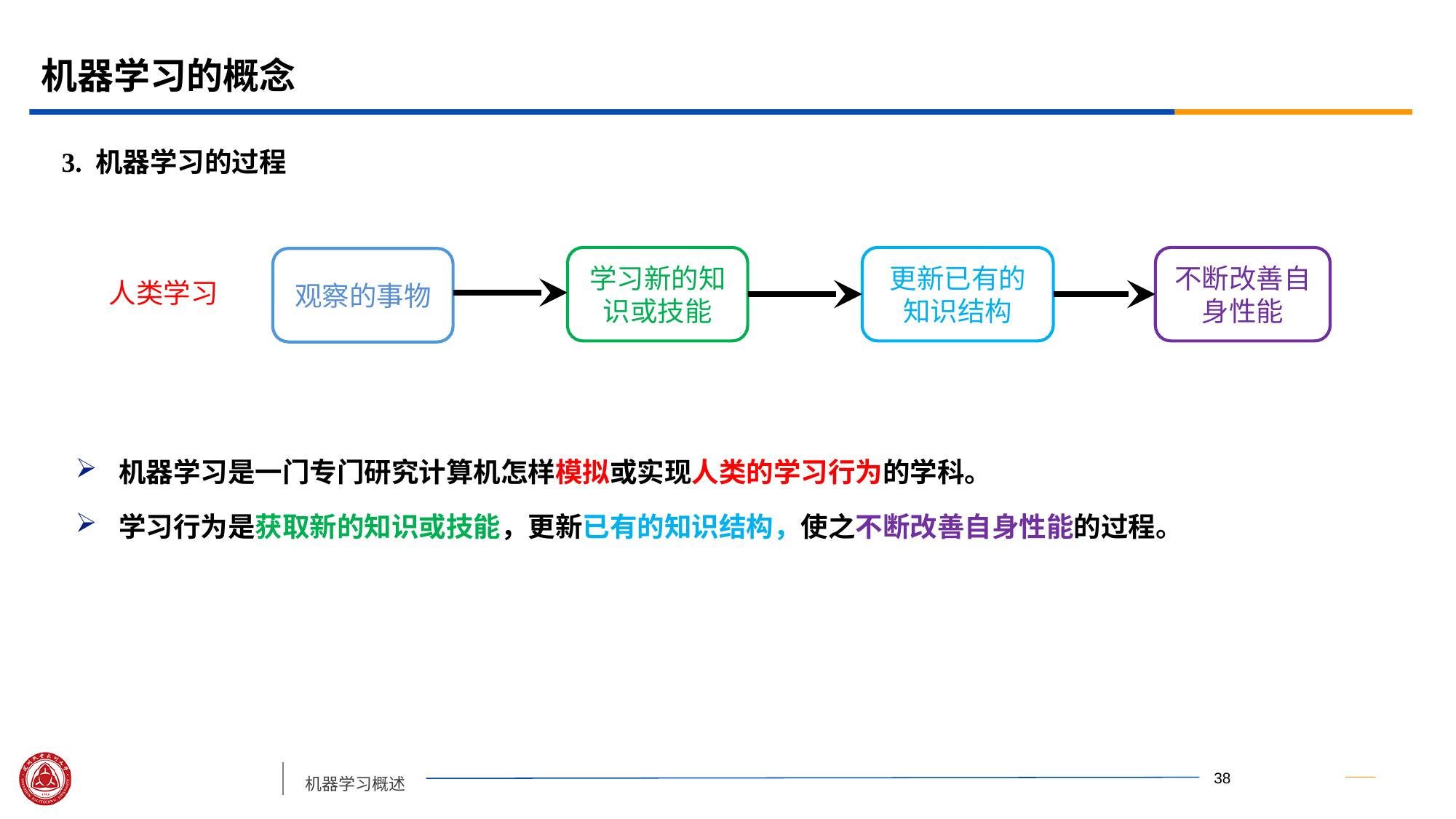

# 机器学习的概念
3. 机器学习的过程
学习新的知识或技能
更新已有的知识结构
不断改善自身性能
观察的事物
人类学习
机器学习是一门专门研究计算机怎样模拟或实现人类的学习行为的学科。
学习行为是获取新的知识或技能，更新已有的知识结构，使之不断改善自身性能的过程。